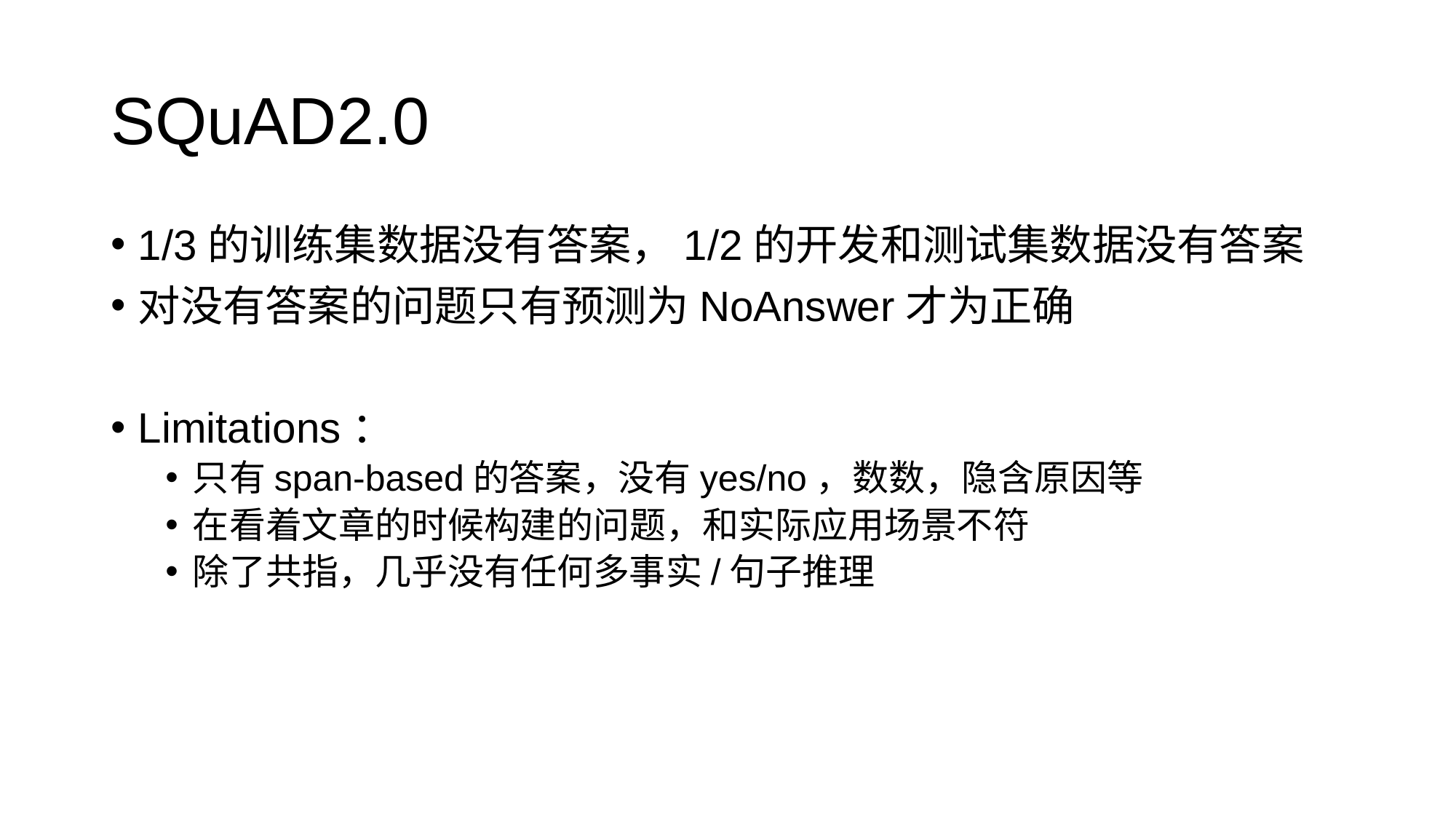

# SQuAD2.0
1/3的训练集数据没有答案，1/2的开发和测试集数据没有答案
对没有答案的问题只有预测为NoAnswer才为正确

Limitations：
只有span-based的答案，没有yes/no，数数，隐含原因等
在看着文章的时候构建的问题，和实际应用场景不符
除了共指，几乎没有任何多事实/句子推理